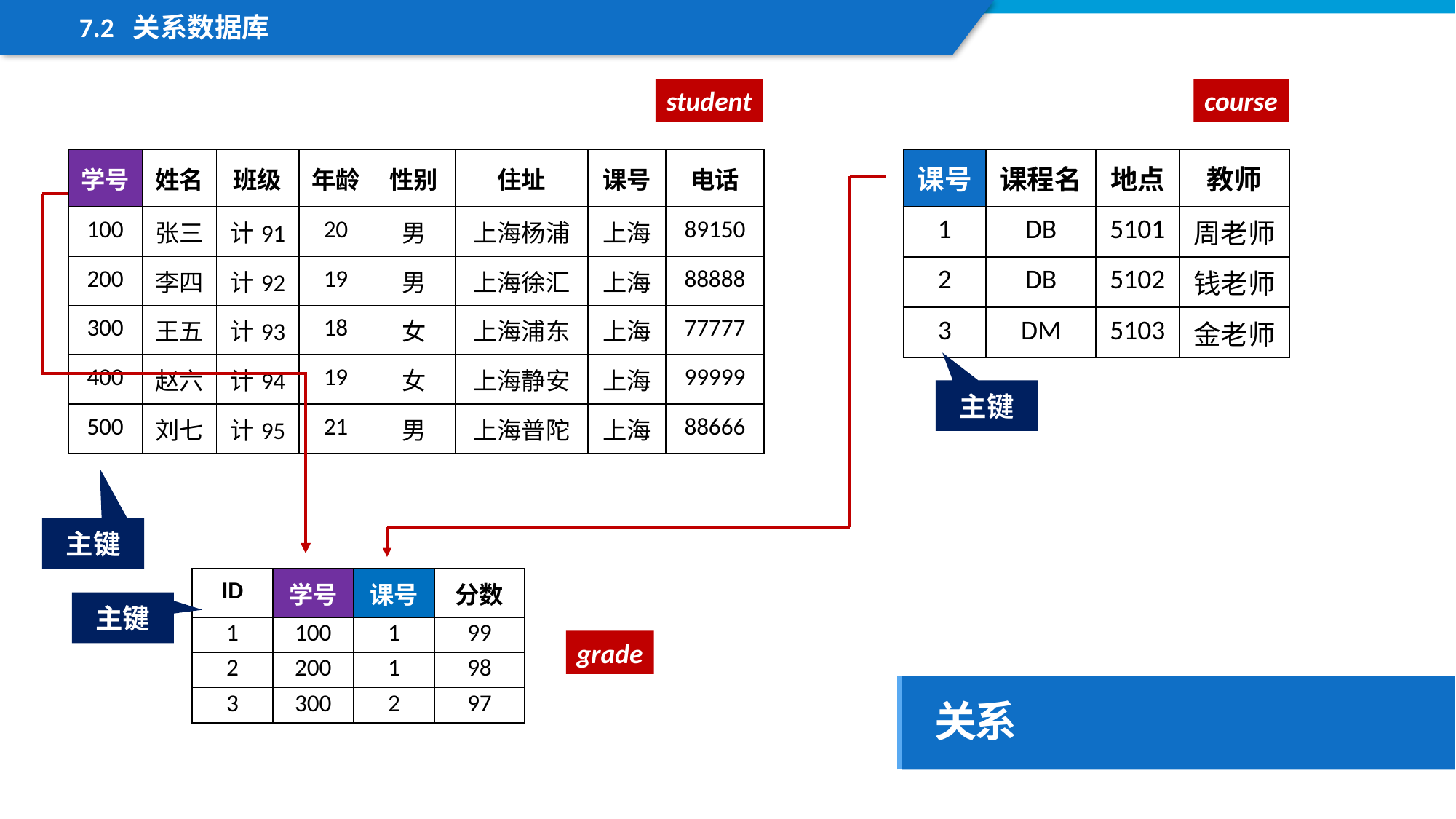

7.2  关系数据库
student
course
| 学号 | 姓名 | 班级 | 年龄 | 性别 | 住址 | 课号 | 电话 |
| --- | --- | --- | --- | --- | --- | --- | --- |
| 100 | 张三 | 计91 | 20 | 男 | 上海杨浦 | 上海 | 89150 |
| 200 | 李四 | 计92 | 19 | 男 | 上海徐汇 | 上海 | 88888 |
| 300 | 王五 | 计93 | 18 | 女 | 上海浦东 | 上海 | 77777 |
| 400 | 赵六 | 计94 | 19 | 女 | 上海静安 | 上海 | 99999 |
| 500 | 刘七 | 计95 | 21 | 男 | 上海普陀 | 上海 | 88666 |
| 课号 | 课程名 | 地点 | 教师 |
| --- | --- | --- | --- |
| 1 | DB | 5101 | 周老师 |
| 2 | DB | 5102 | 钱老师 |
| 3 | DM | 5103 | 金老师 |
主键
主键
| ID | 学号 | 课号 | 分数 |
| --- | --- | --- | --- |
| 1 | 100 | 1 | 99 |
| 2 | 200 | 1 | 98 |
| 3 | 300 | 2 | 97 |
主键
grade
关系